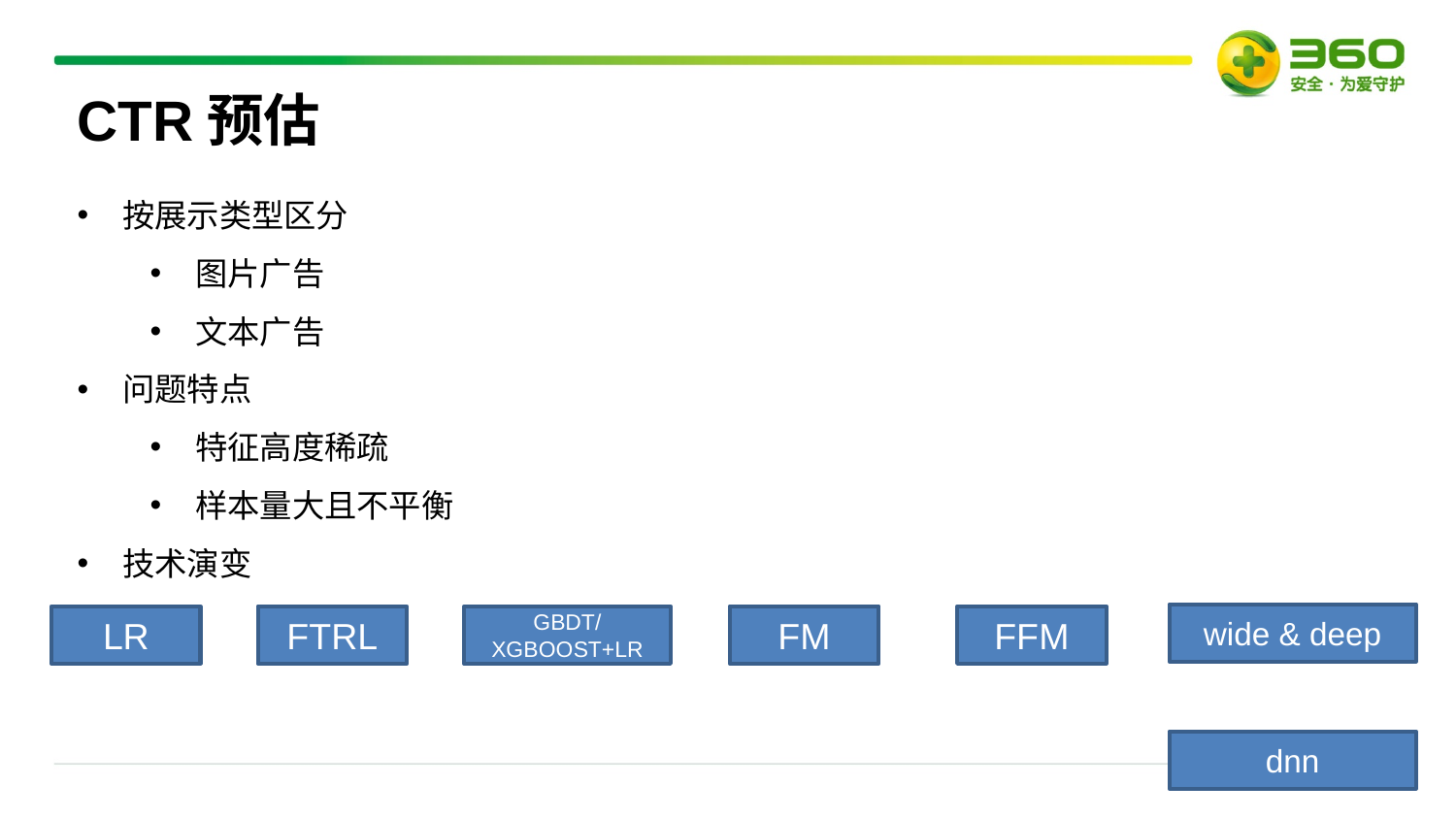

CTR预估
按展示类型区分
图片广告
文本广告
问题特点
特征高度稀疏
样本量大且不平衡
技术演变

wide & deep
LR
FTRL
GBDT/XGBOOST+LR
FM
FFM
dnn